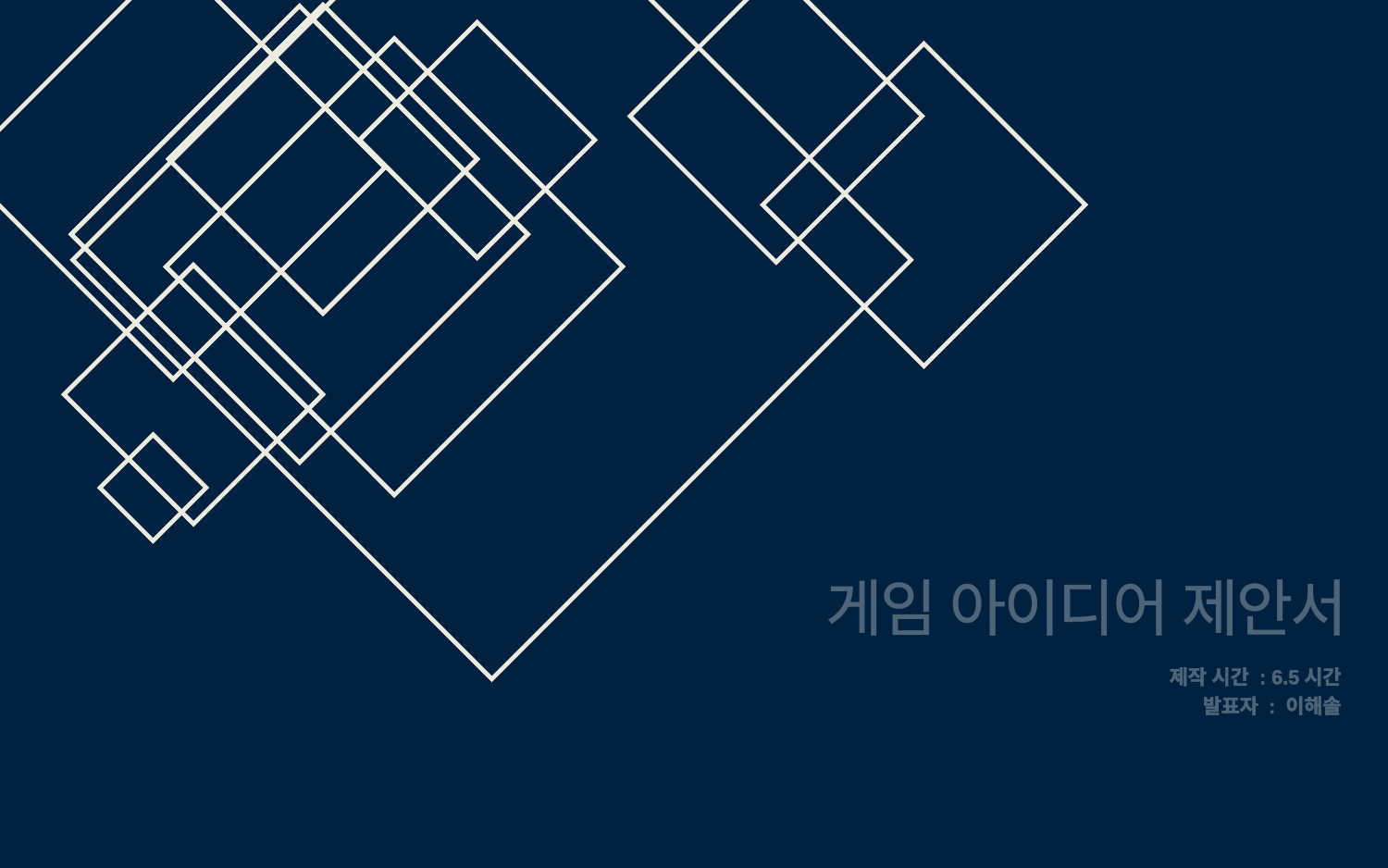

게임 아이디어 제안서
제작 시간 : 6.5시간
발표자 : 이해솔